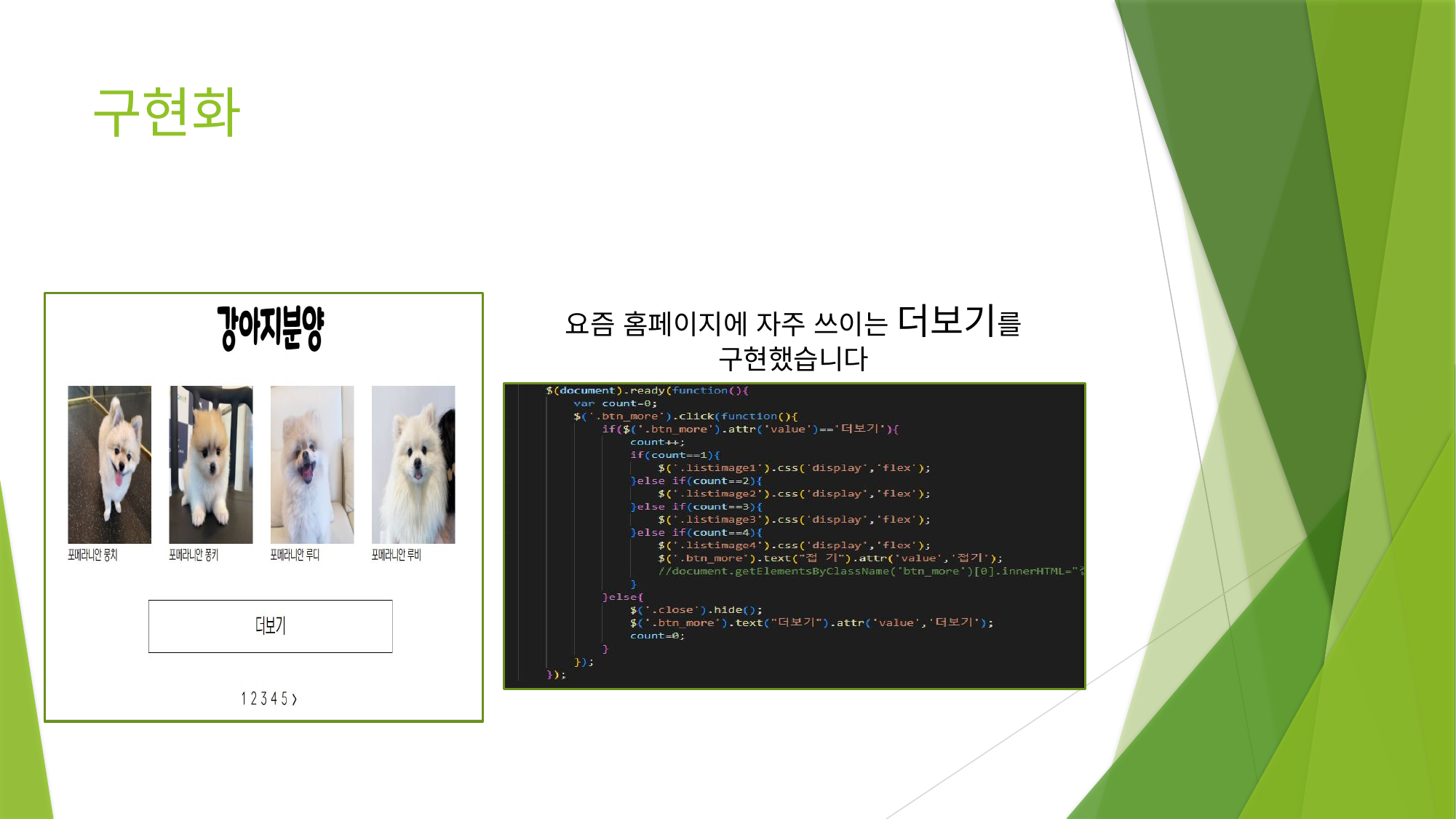

# 구현화

요즘 홈페이지에 자주 쓰이는 더보기를 구현했습니다